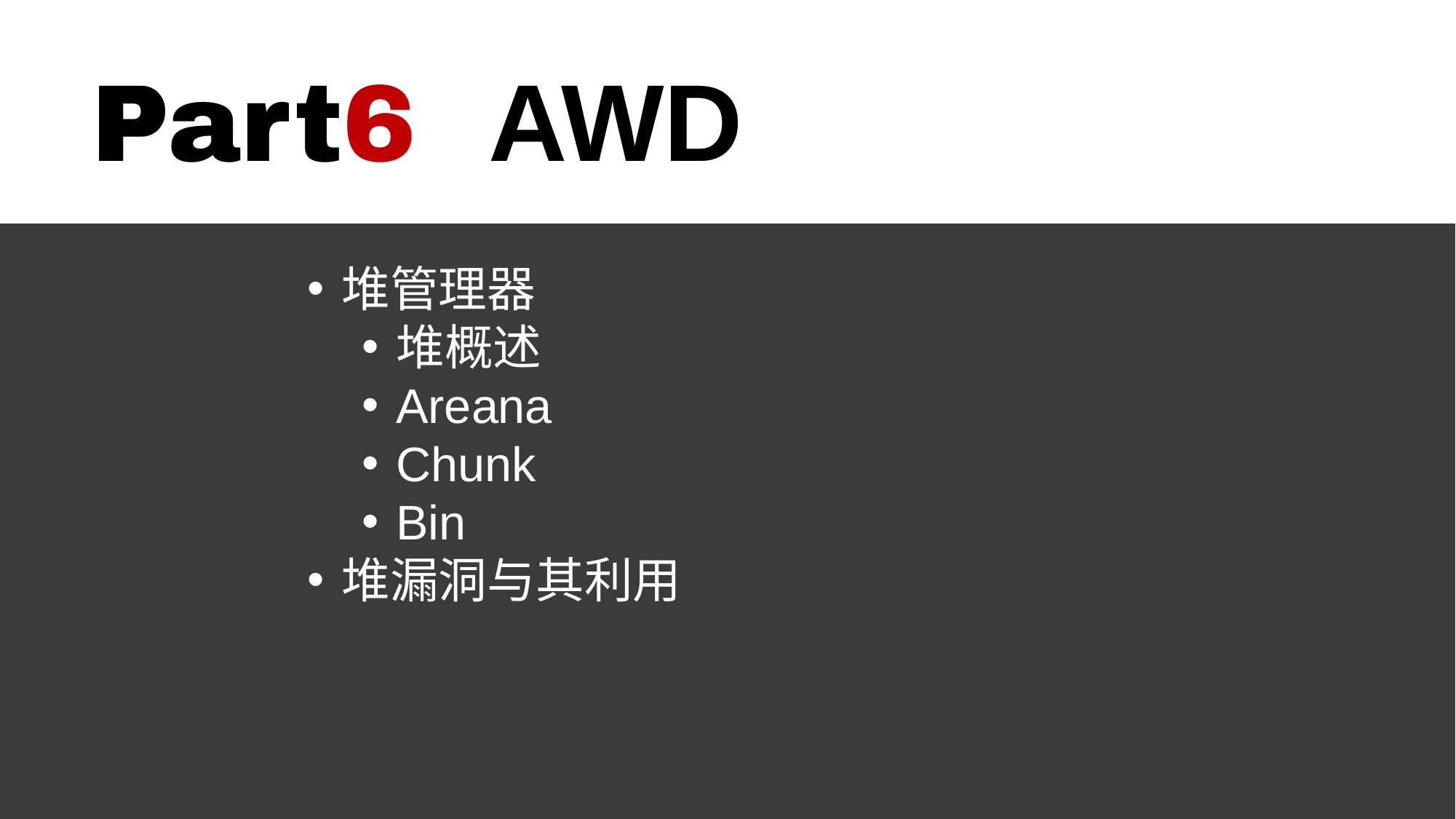

Part6  AWD

堆管理器
堆概述
Areana
Chunk
Bin
堆漏洞与其利用